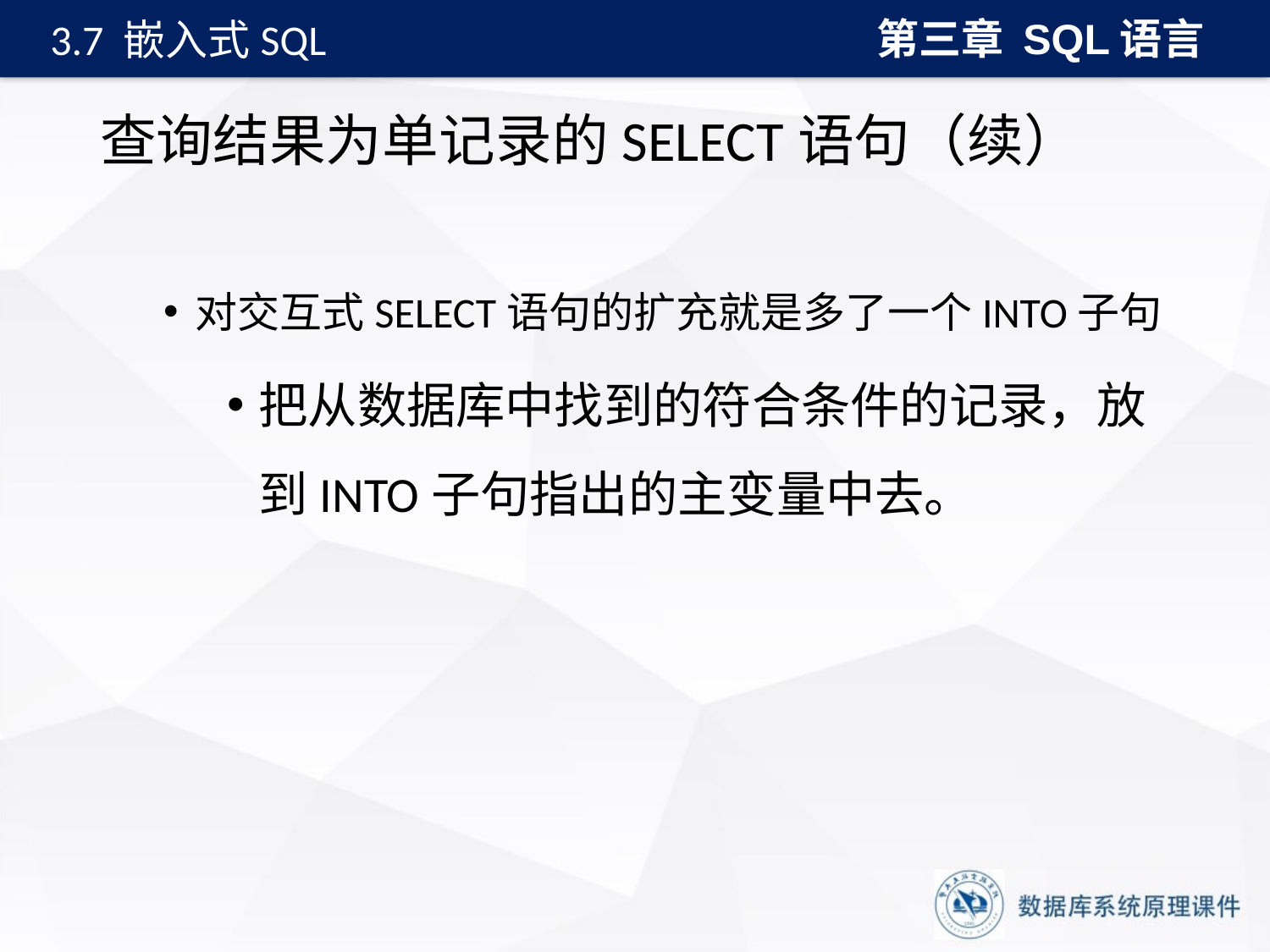

第三章 SQL语言
3.7 嵌入式SQL
# 查询结果为单记录的SELECT语句（续）
对交互式SELECT语句的扩充就是多了一个INTO子句
把从数据库中找到的符合条件的记录，放到INTO子句指出的主变量中去。